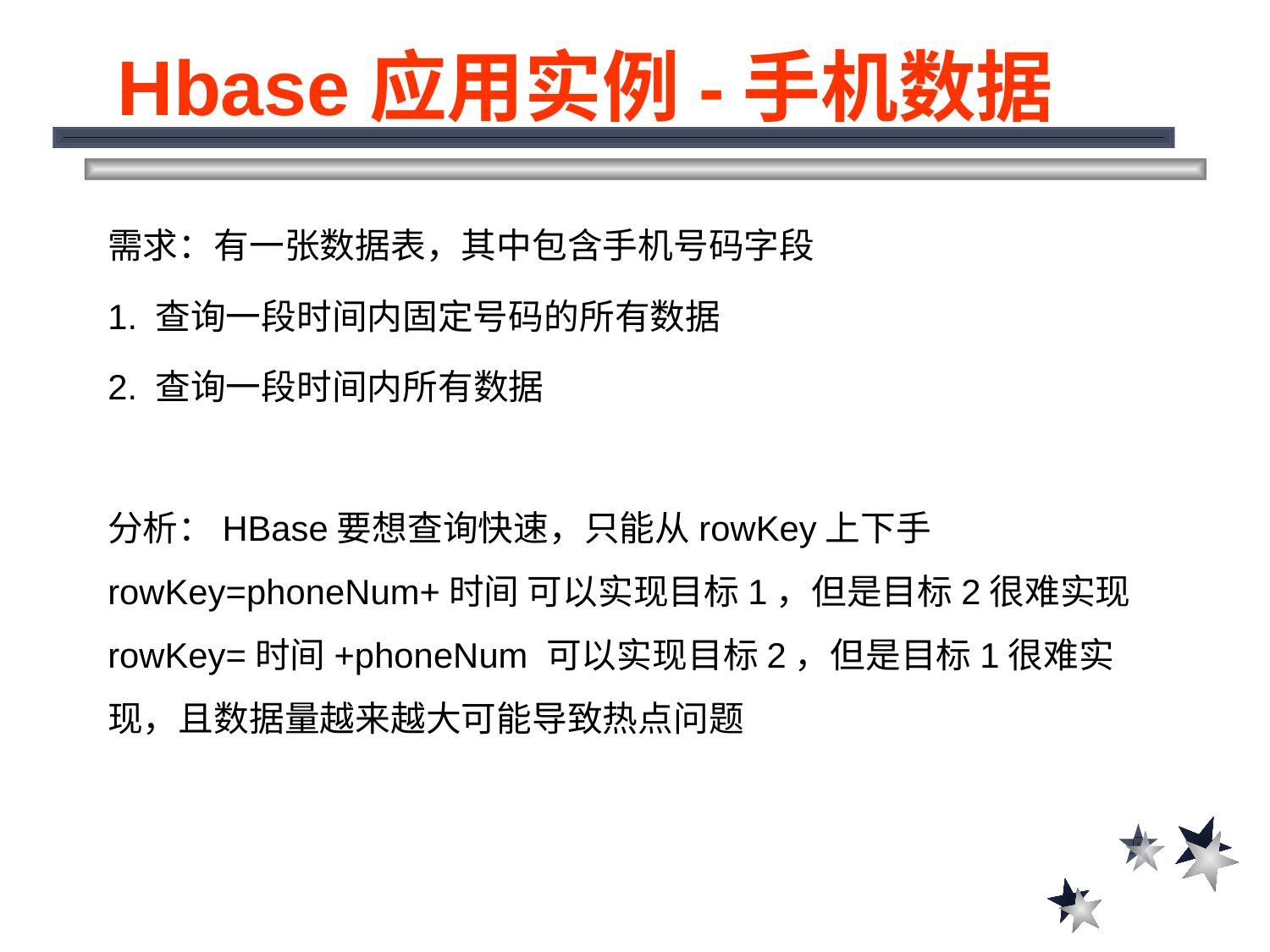

Hbase应用实例-手机数据

需求：有一张数据表，其中包含手机号码字段
1. 查询一段时间内固定号码的所有数据
2. 查询一段时间内所有数据

分析：HBase要想查询快速，只能从rowKey上下手rowKey=phoneNum+时间 可以实现目标1，但是目标2很难实现rowKey=时间+phoneNum 可以实现目标2，但是目标1很难实现，且数据量越来越大可能导致热点问题